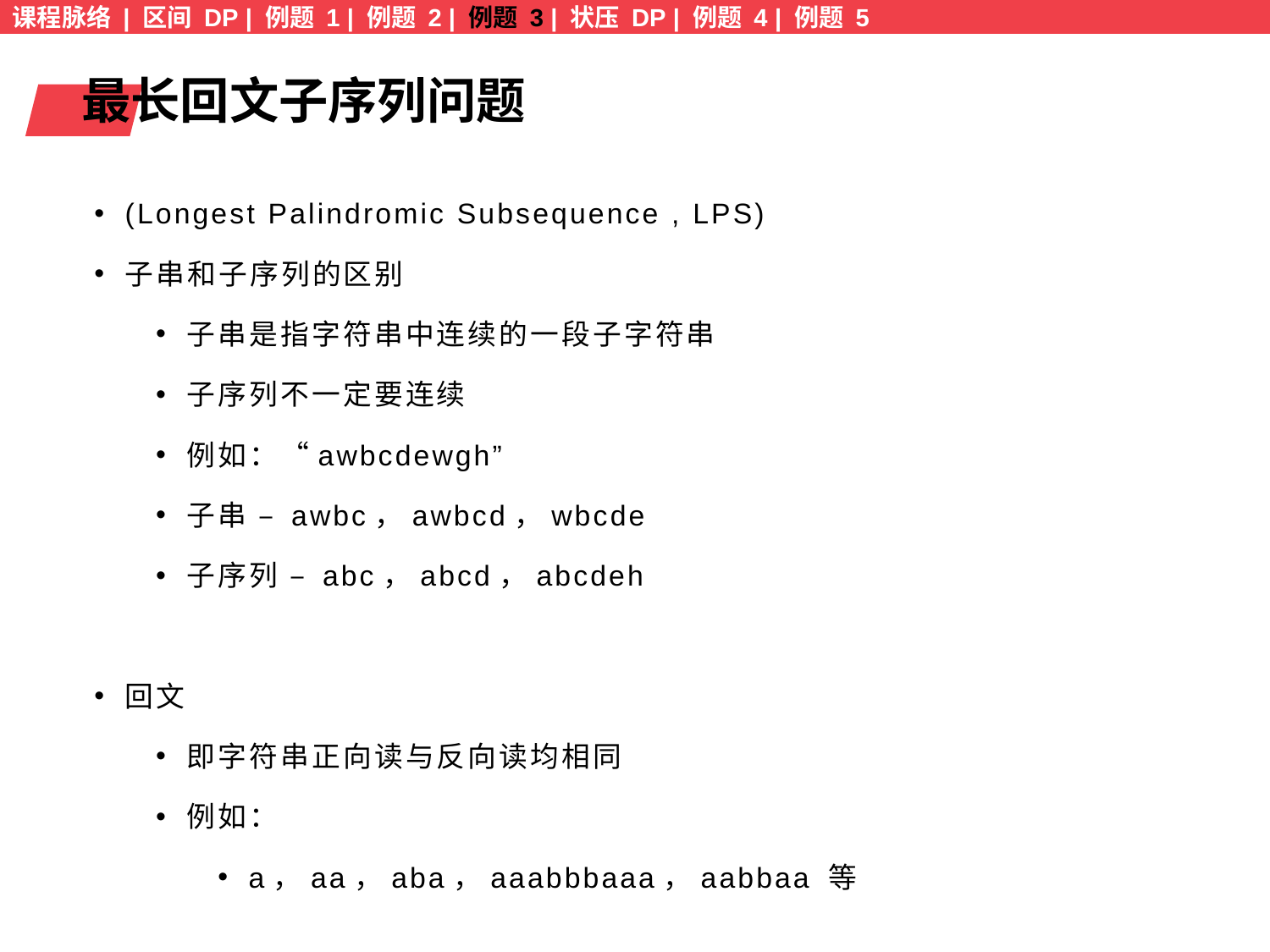

课程脉络 | 区间 DP | 例题 1 | 例题 2 | 例题 3 | 状压 DP | 例题 4 | 例题 5
最长回文子序列问题

(Longest Palindromic Subsequence , LPS)
子串和子序列的区别
子串是指字符串中连续的一段子字符串
子序列不一定要连续
例如：“awbcdewgh”
子串 – awbc，awbcd，wbcde
子序列 – abc，abcd，abcdeh

回文
即字符串正向读与反向读均相同
例如：
a，aa，aba，aaabbbaaa，aabbaa 等

21